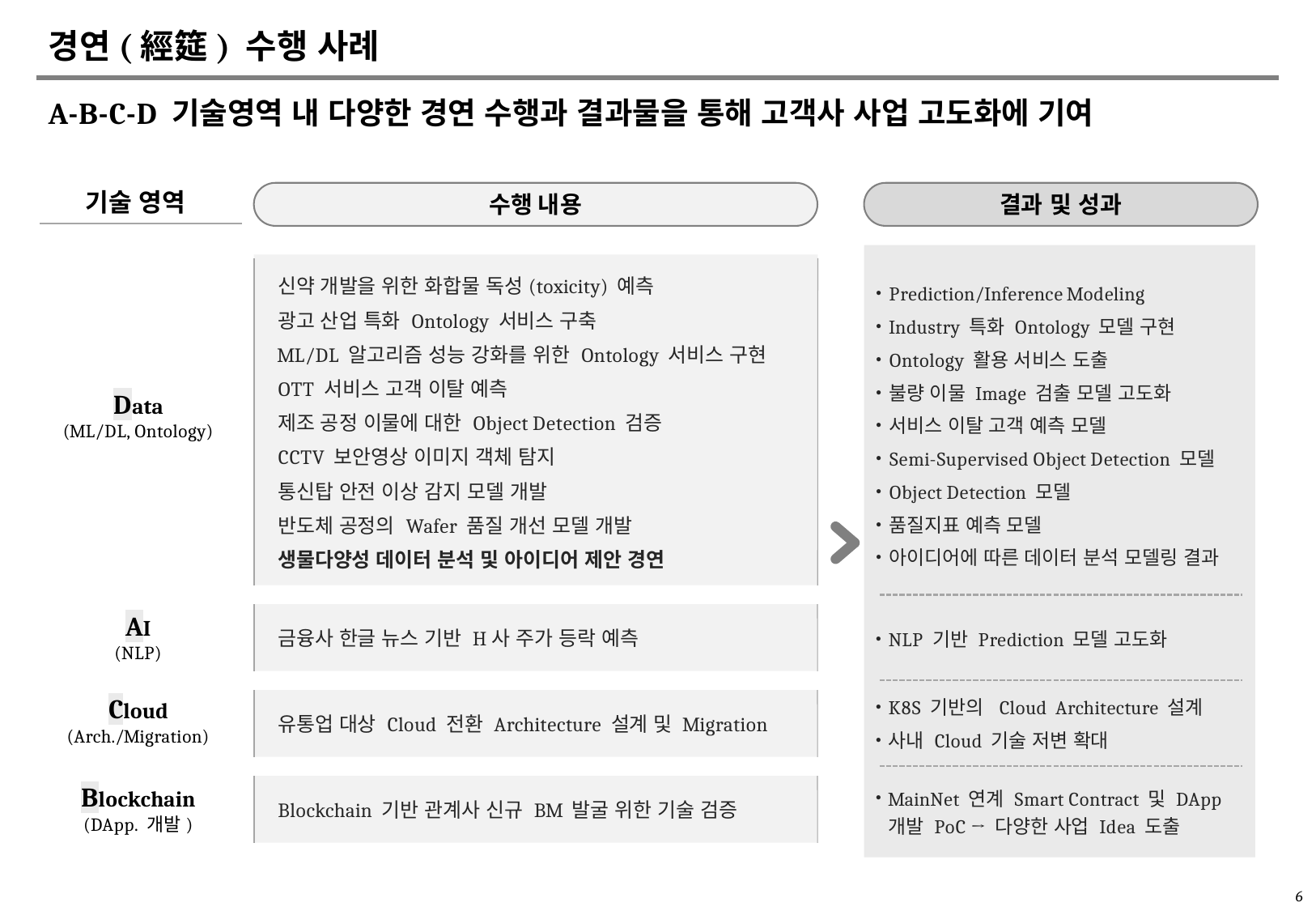

# 경연(經筵) 수행 사례
A-B-C-D 기술영역 내 다양한 경연 수행과 결과물을 통해 고객사 사업 고도화에 기여

기술 영역
수행 내용
결과 및 성과

Prediction/Inference Modeling
Industry 특화 Ontology 모델 구현
Ontology 활용 서비스 도출
불량 이물 Image 검출 모델 고도화
서비스 이탈 고객 예측 모델
Semi-Supervised Object Detection 모델
Object Detection 모델
품질지표 예측 모델
아이디어에 따른 데이터 분석 모델링 결과

NLP 기반 Prediction 모델 고도화

K8S 기반의  Cloud  Architecture 설계
사내 Cloud 기술 저변 확대

MainNet 연계 Smart Contract 및 DApp
개발 PoC → 다양한 사업 Idea 도출
신약 개발을 위한 화합물 독성(toxicity) 예측
광고 산업 특화 Ontology 서비스 구축
ML/DL 알고리즘 성능 강화를 위한 Ontology 서비스 구현
OTT 서비스 고객 이탈 예측
제조 공정 이물에 대한 Object Detection 검증
CCTV 보안영상 이미지 객체 탐지
통신탑 안전 이상 감지 모델 개발
반도체 공정의 Wafer 품질 개선 모델 개발
생물다양성 데이터 분석 및 아이디어 제안 경연

Data
(ML/DL, Ontology)

AI
(NLP)
금융사 한글 뉴스 기반 H사 주가 등락 예측

Cloud
(Arch./Migration)
유통업 대상 Cloud 전환 Architecture 설계 및 Migration

Blockchain
(DApp. 개발)
Blockchain 기반 관계사 신규 BM 발굴 위한 기술 검증